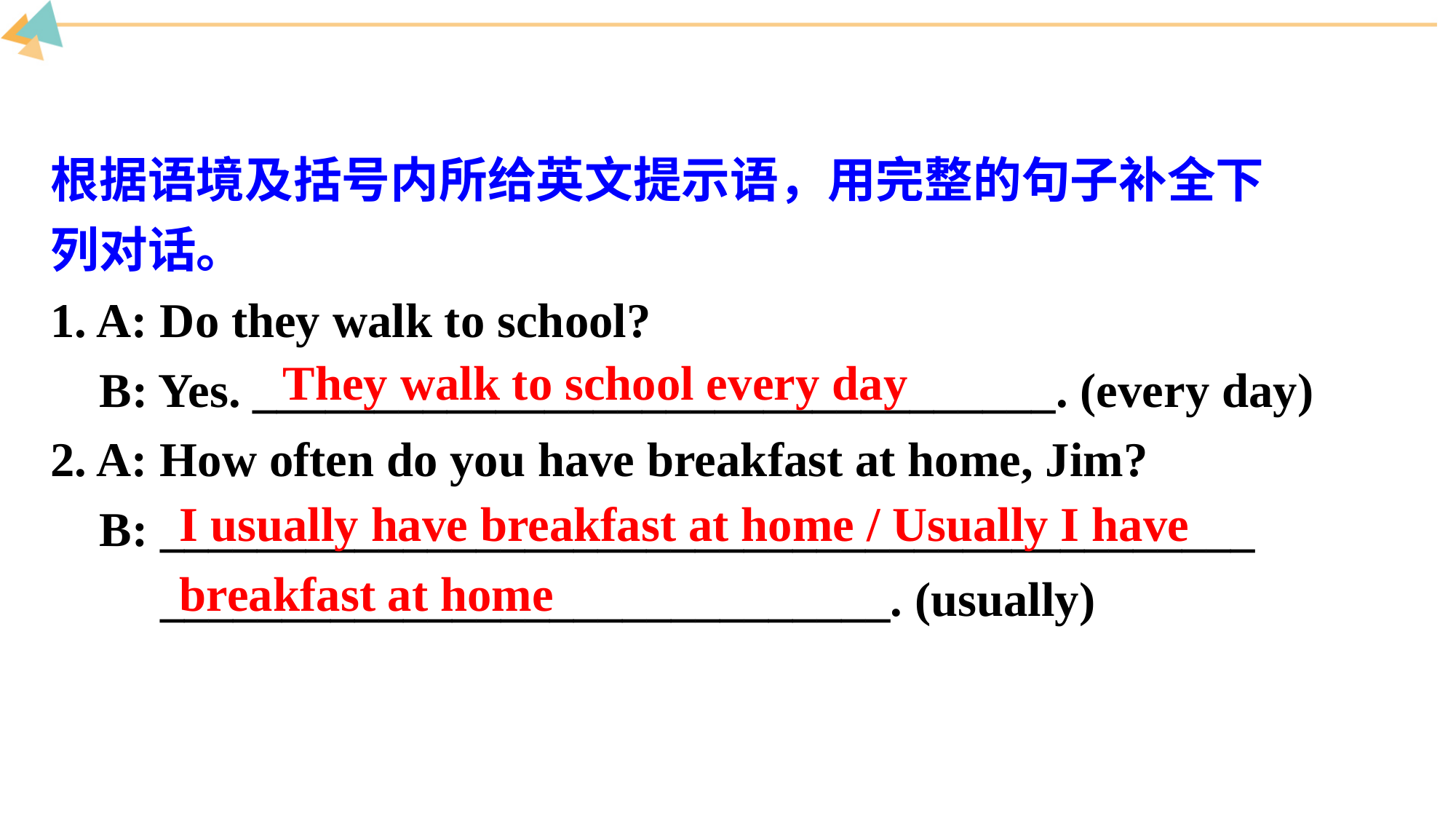

根据语境及括号内所给英文提示语，用完整的句子补全下
列对话。
1. A: Do they walk to school?
    B: Yes. _________________________________. (every day)
2. A: How often do you have breakfast at home, Jim?
    B: _____________________________________________
         ______________________________. (usually)
They walk to school every day
I usually have breakfast at home / Usually I have breakfast at home